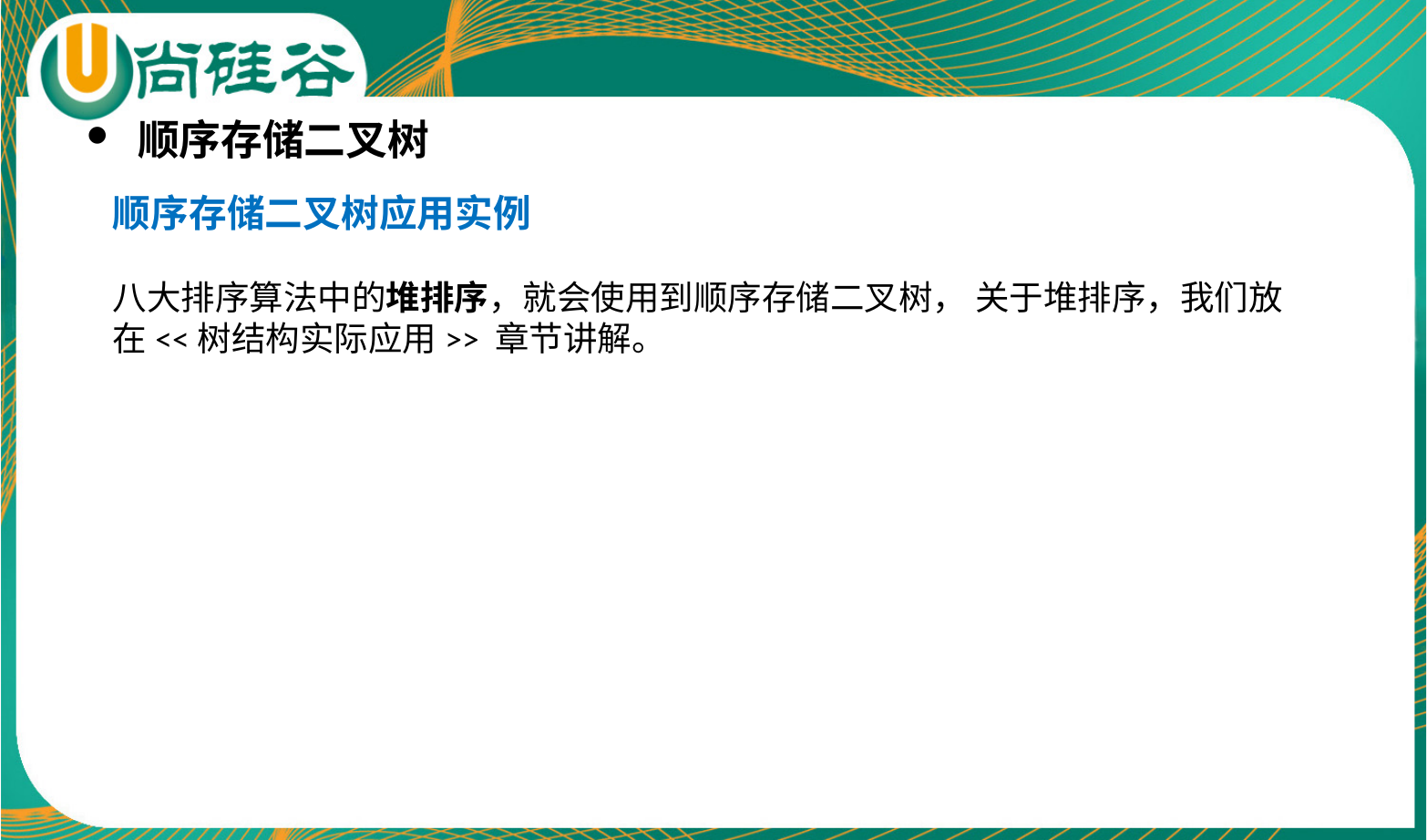

顺序存储二叉树
顺序存储二叉树应用实例

八大排序算法中的堆排序，就会使用到顺序存储二叉树， 关于堆排序，我们放在<<树结构实际应用>> 章节讲解。